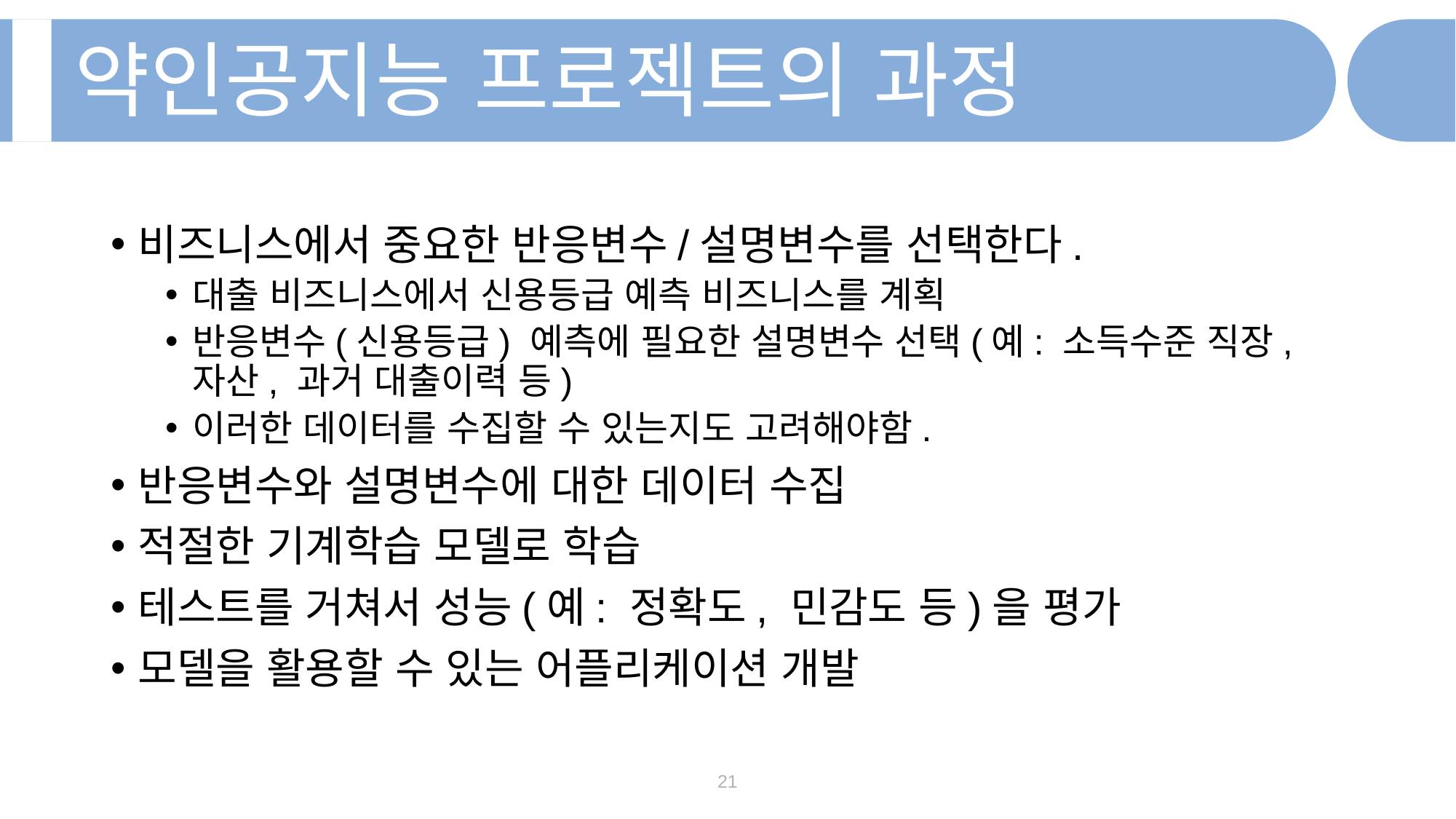

약인공지능 프로젝트의 과정
비즈니스에서 중요한 반응변수/설명변수를 선택한다.
대출 비즈니스에서 신용등급 예측 비즈니스를 계획
반응변수(신용등급) 예측에 필요한 설명변수 선택(예: 소득수준 직장, 자산, 과거 대출이력 등)
이러한 데이터를 수집할 수 있는지도 고려해야함.
반응변수와 설명변수에 대한 데이터 수집
적절한 기계학습 모델로 학습
테스트를 거쳐서 성능(예: 정확도, 민감도 등)을 평가
모델을 활용할 수 있는 어플리케이션 개발

21